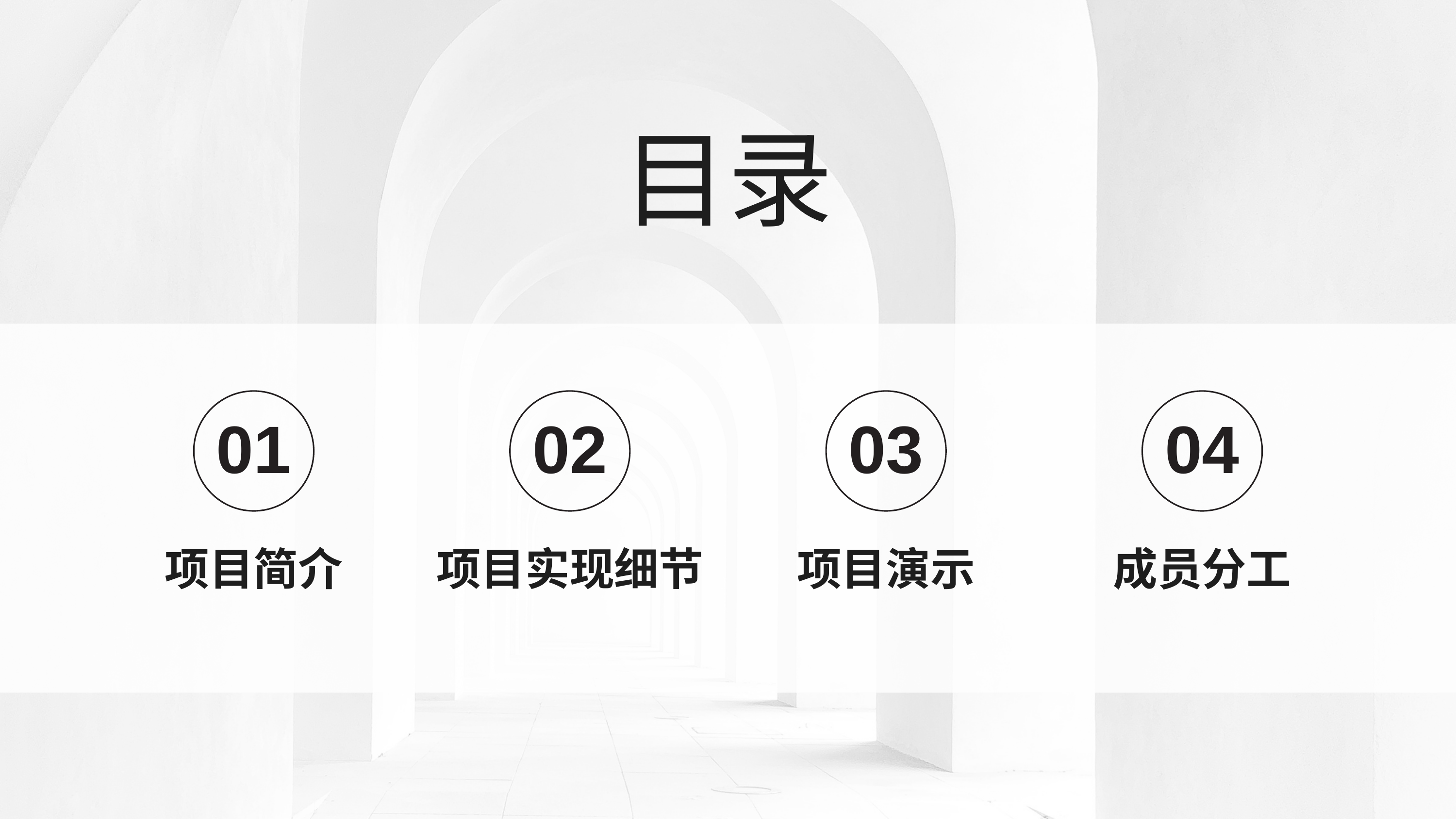

目录

01
02
03
04
项目简介
项目实现细节
项目演示
成员分工